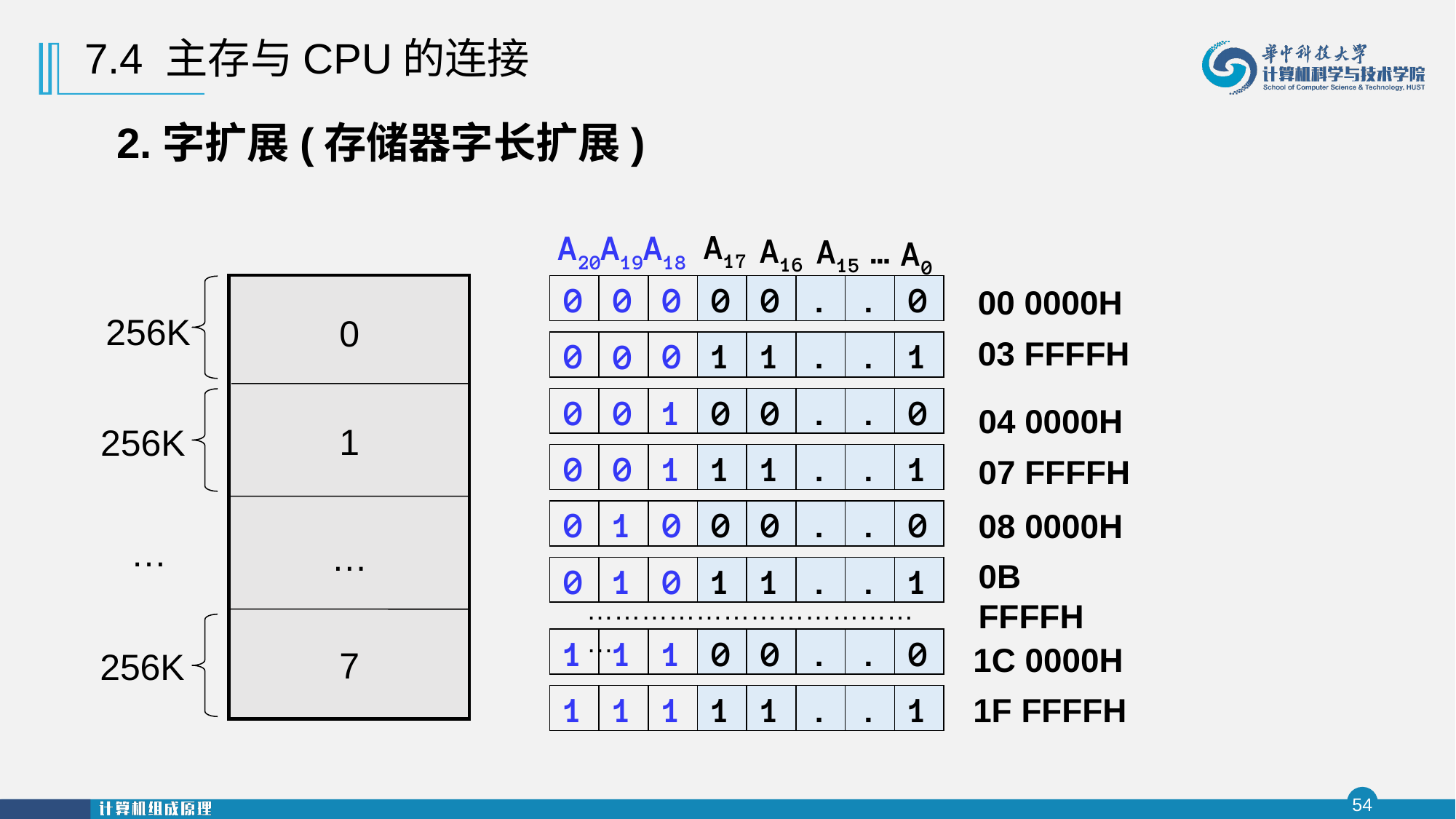

7.4 主存与CPU的连接
# 2.字扩展(存储器字长扩展)
A17
A20A19A18
A0
0
0
0
0
0
.
.
0
0
0
1
1
.
.
1
0
A16
A15 …

00 0000H
256K
0
03 FFFFH

0
0
1
0
0
.
.
0
0
0
1
1
1
.
.
1

04 0000H
1
256K
07 FFFFH

08 0000H
0
1
0
0
0
.
.
0
0
1
0
1
1
.
.
1
…
…
0B FFFFH
…………………………………
1
1
1
0
0
.
.
0
1
1
1
1
1
.
.
1

1C 0000H
7
256K
1F FFFFH